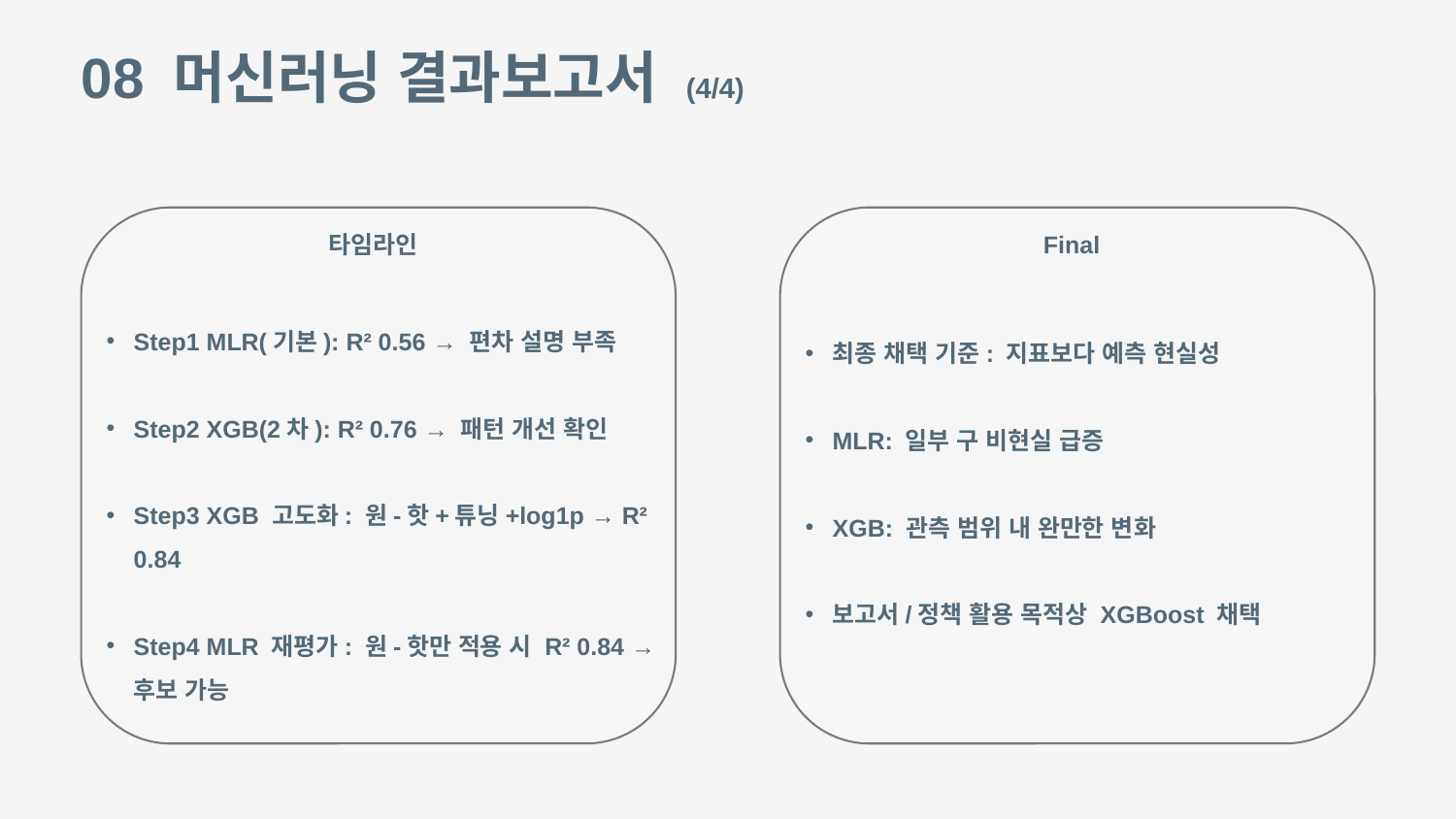

08 머신러닝 결과보고서 (4/4)

타임라인

Final
Step1 MLR(기본): R² 0.56 → 편차 설명 부족

Step2 XGB(2차): R² 0.76 → 패턴 개선 확인

Step3 XGB 고도화: 원-핫+튜닝+log1p → R² 0.84

Step4 MLR 재평가: 원-핫만 적용 시 R² 0.84 →후보 가능
최종 채택 기준: 지표보다 예측 현실성

MLR: 일부 구 비현실 급증

XGB: 관측 범위 내 완만한 변화

보고서/정책 활용 목적상 XGBoost 채택